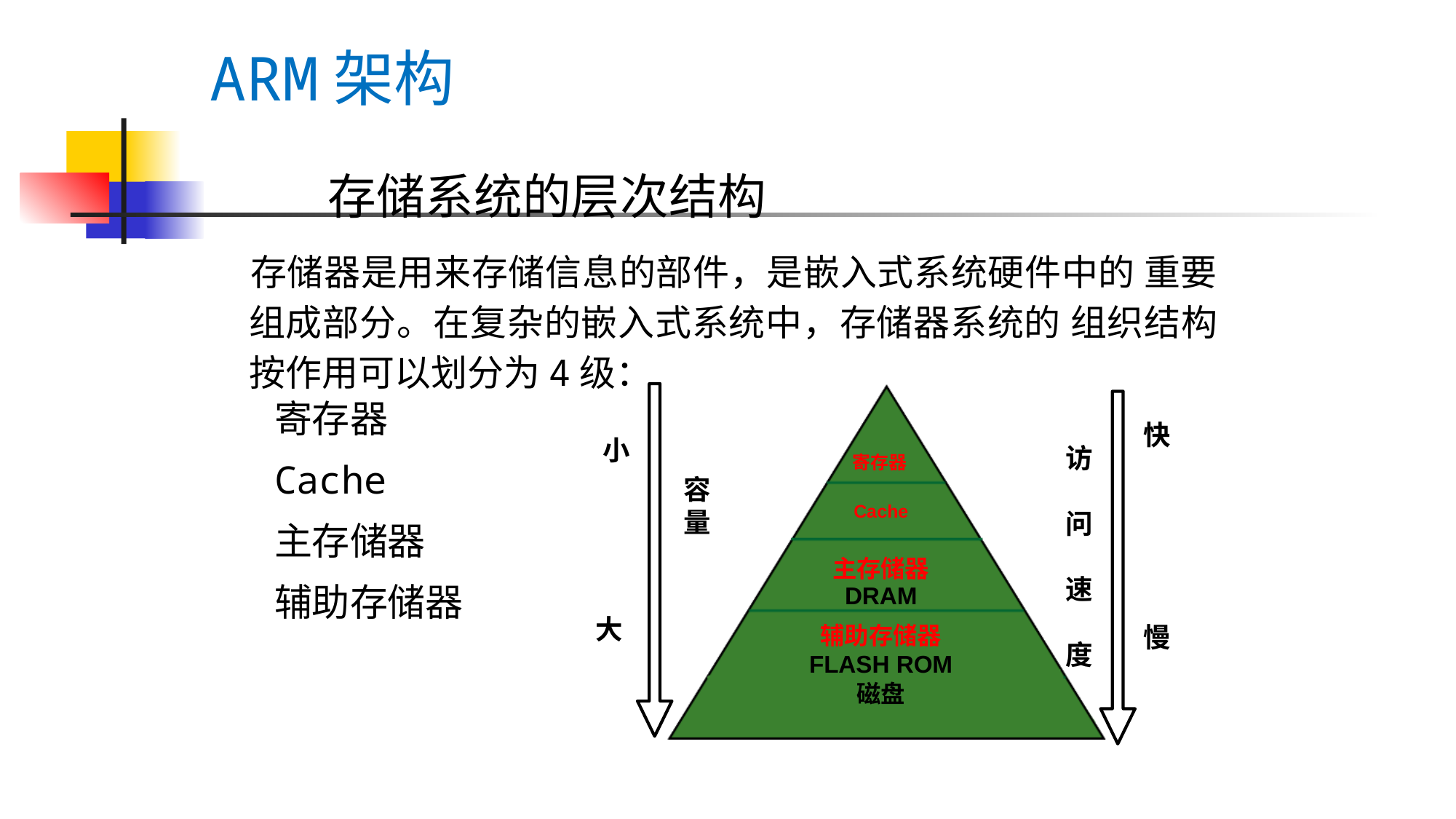

ARM架构
存储系统的层次结构
 	存储器是用来存储信息的部件，是嵌入式系统硬件中的 重要组成部分。在复杂的嵌入式系统中，存储器系统的 组织结构按作用可以划分为4级：

 	寄存器

 	Cache

 	主存储器

 	辅助存储器
快
小
访 问 速 度
寄存器
容 量
Cache
主存储器
DRAM

辅助存储器 FLASH ROM
磁盘
大
慢
June 11, 2021
ARM 存储器
13